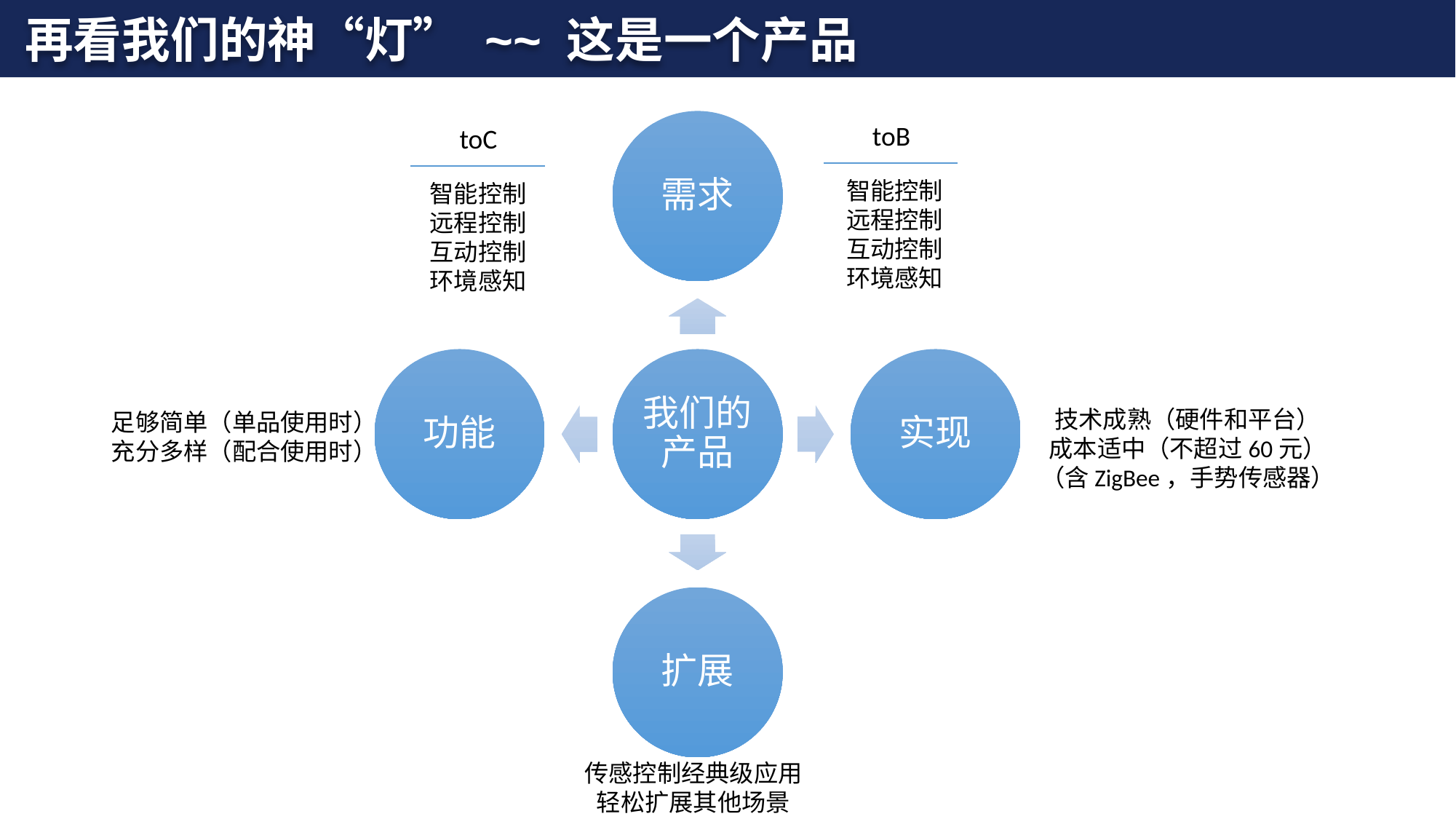

再看我们的神“灯” ~~ 这是一个产品
我们的产品

需求

实现

扩展

功能
toB
toC
智能控制
远程控制
互动控制
环境感知
智能控制
远程控制
互动控制
环境感知
技术成熟（硬件和平台）
成本适中（不超过60元）
（含ZigBee，手势传感器）
足够简单（单品使用时）
充分多样（配合使用时）
传感控制经典级应用
轻松扩展其他场景